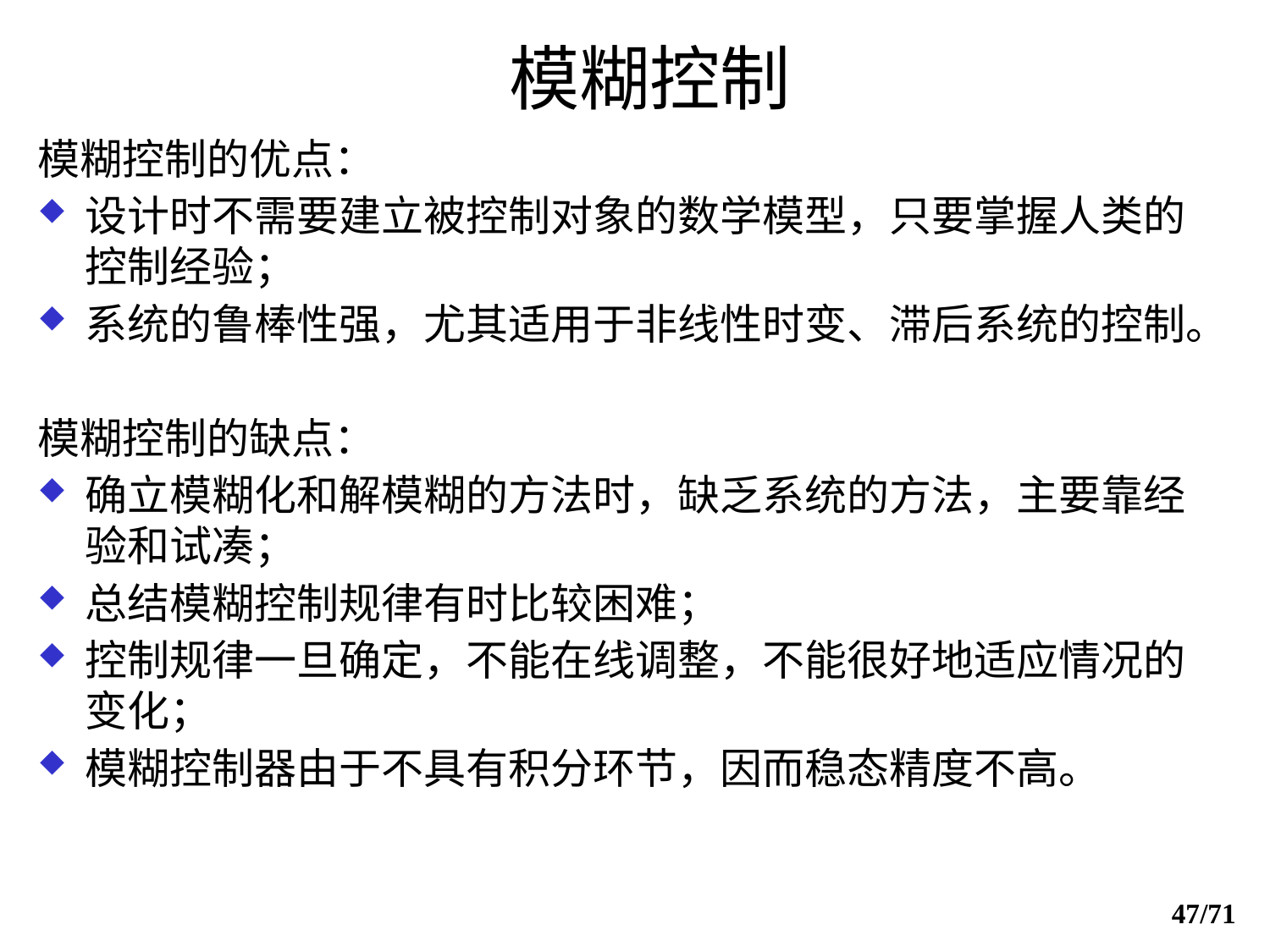

# 模糊控制
模糊控制的优点：
设计时不需要建立被控制对象的数学模型，只要掌握人类的控制经验；
系统的鲁棒性强，尤其适用于非线性时变、滞后系统的控制。

模糊控制的缺点：
确立模糊化和解模糊的方法时，缺乏系统的方法，主要靠经验和试凑；
总结模糊控制规律有时比较困难；
控制规律一旦确定，不能在线调整，不能很好地适应情况的变化；
模糊控制器由于不具有积分环节，因而稳态精度不高。

47/71